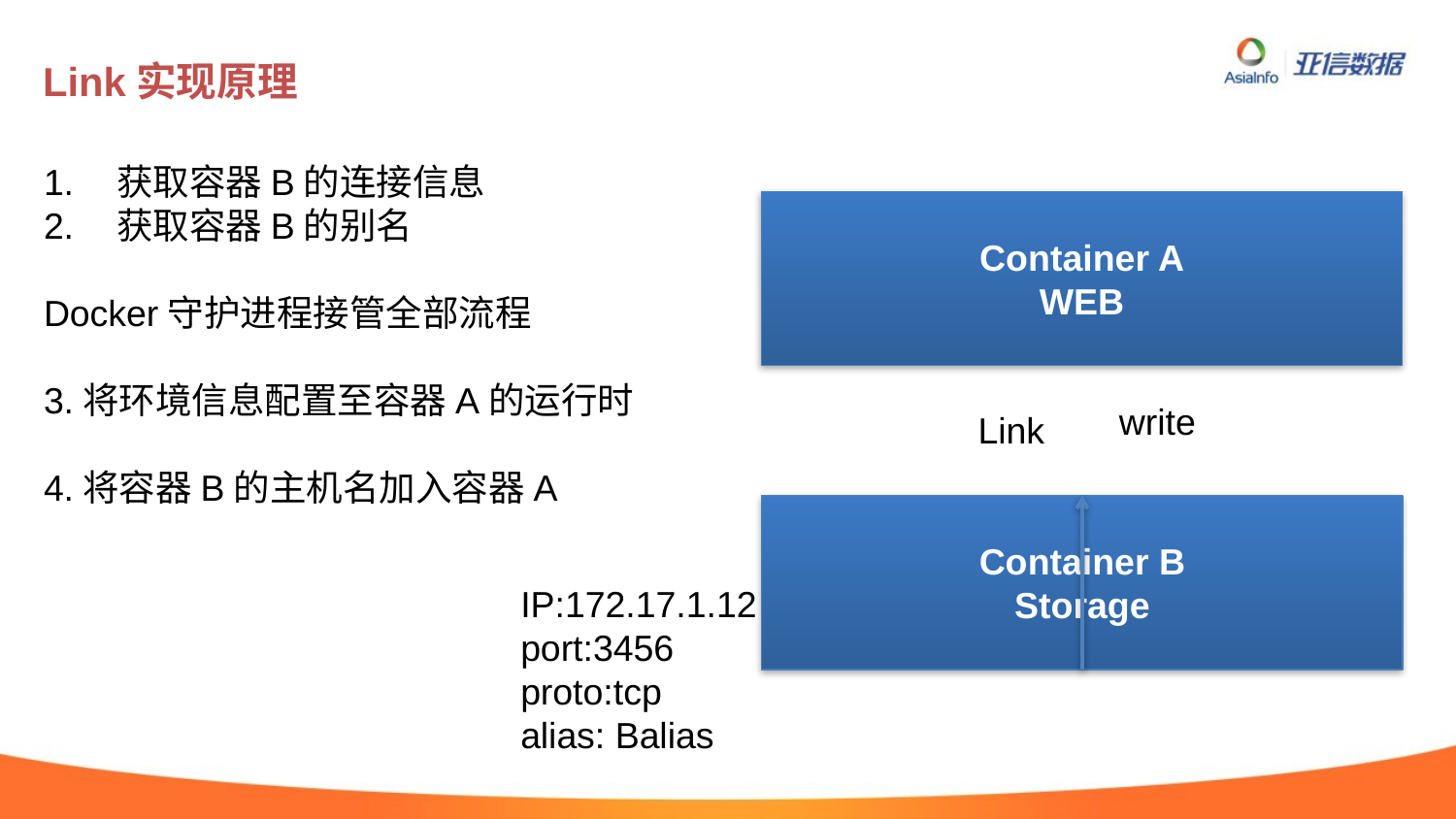

# Link实现原理
获取容器B的连接信息
获取容器B的别名

Docker守护进程接管全部流程

3.将环境信息配置至容器A的运行时

4.将容器B的主机名加入容器A
Container A
WEB
write
Link
Container B
Storage
IP:172.17.1.12
port:3456
proto:tcp
alias: Balias